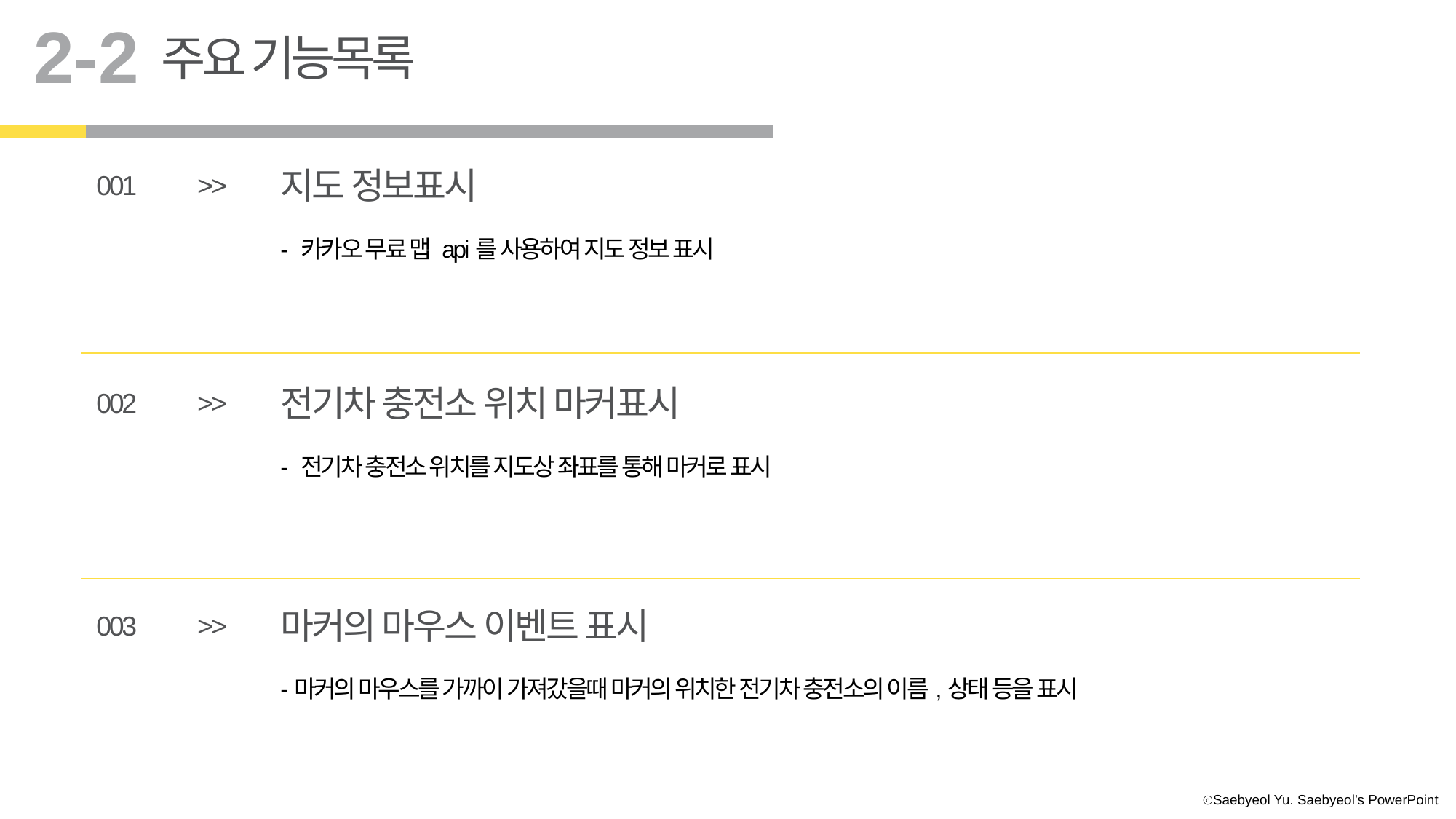

2-2
주요 기능목록

지도 정보표시
001
>>
- 카카오 무료 맵 api를 사용하여 지도 정보 표시
전기차 충전소 위치 마커표시
002
>>
- 전기차 충전소 위치를 지도상 좌표를 통해 마커로 표시
마커의 마우스 이벤트 표시
003
>>
-마커의 마우스를 가까이 가져갔을때 마커의 위치한 전기차 충전소의 이름,상태 등을 표시